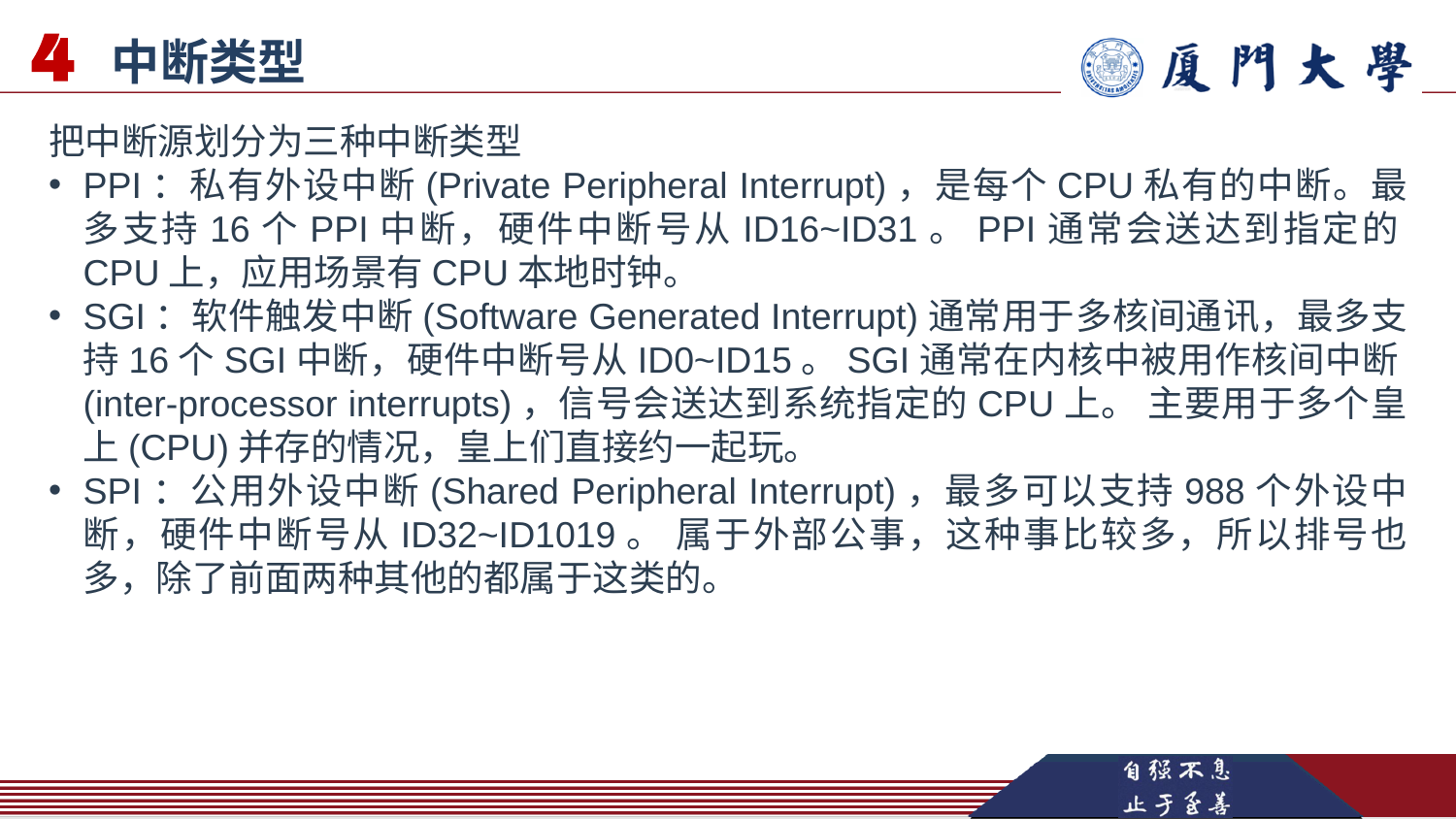

4 中断类型
把中断源划分为三种中断类型
PPI：私有外设中断(Private Peripheral Interrupt)，是每个CPU私有的中断。最多支持16个PPI中断，硬件中断号从ID16~ID31。PPI通常会送达到指定的CPU上，应用场景有CPU本地时钟。
SGI：软件触发中断(Software Generated Interrupt)通常用于多核间通讯，最多支持16个SGI中断，硬件中断号从ID0~ID15。SGI通常在内核中被用作核间中断(inter-processor interrupts)，信号会送达到系统指定的CPU上。 主要用于多个皇上(CPU)并存的情况，皇上们直接约一起玩。
SPI：公用外设中断(Shared Peripheral Interrupt)，最多可以支持988个外设中断，硬件中断号从ID32~ID1019。 属于外部公事，这种事比较多，所以排号也多，除了前面两种其他的都属于这类的。